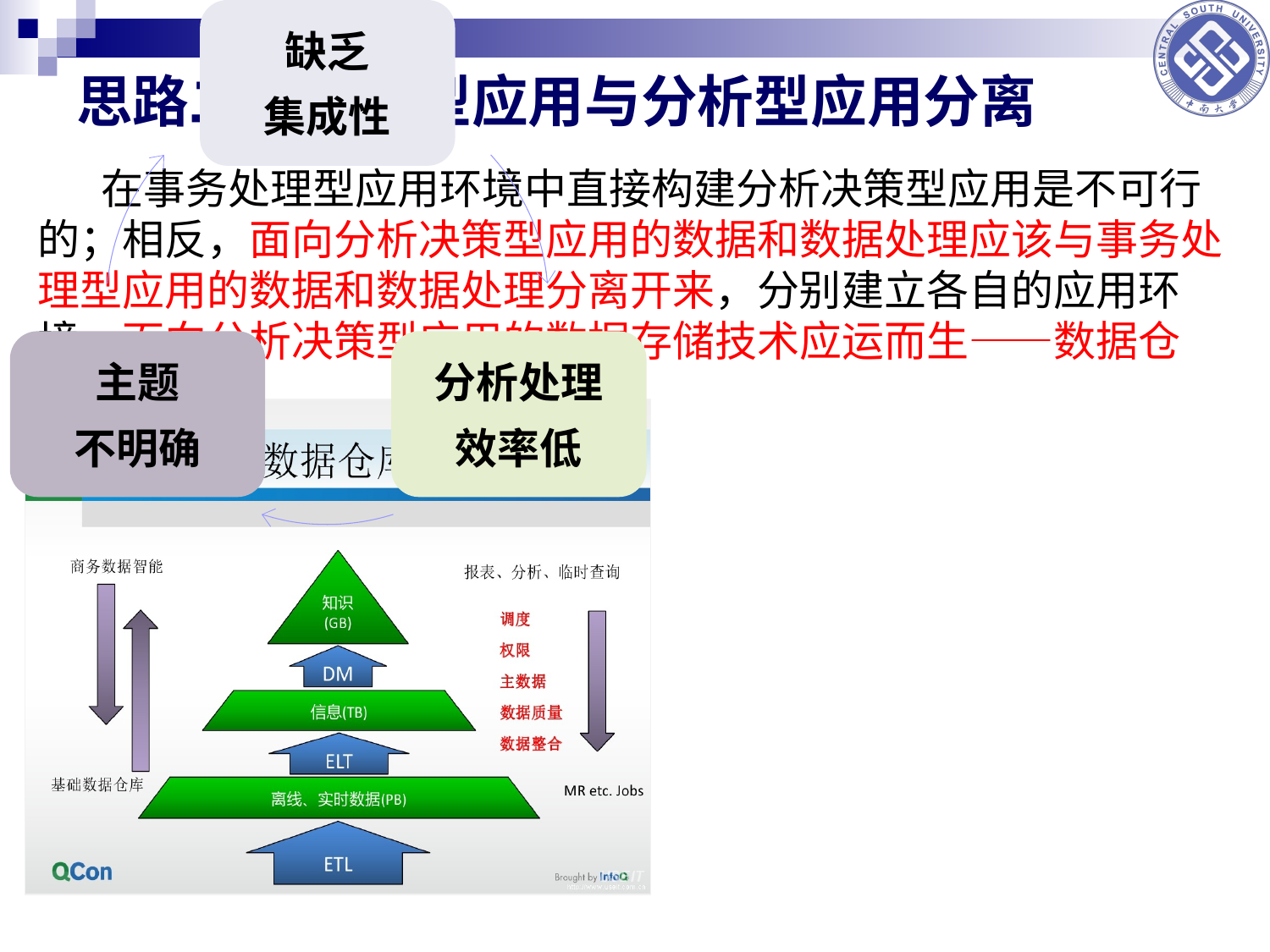

# 思路二：事务型应用与分析型应用分离
在事务处理型应用环境中直接构建分析决策型应用是不可行的；相反，面向分析决策型应用的数据和数据处理应该与事务处理型应用的数据和数据处理分离开来，分别建立各自的应用环境。面向分析决策型应用的数据存储技术应运而生——数据仓库。
缺乏
集成性
分析处理
效率低
主题
不明确